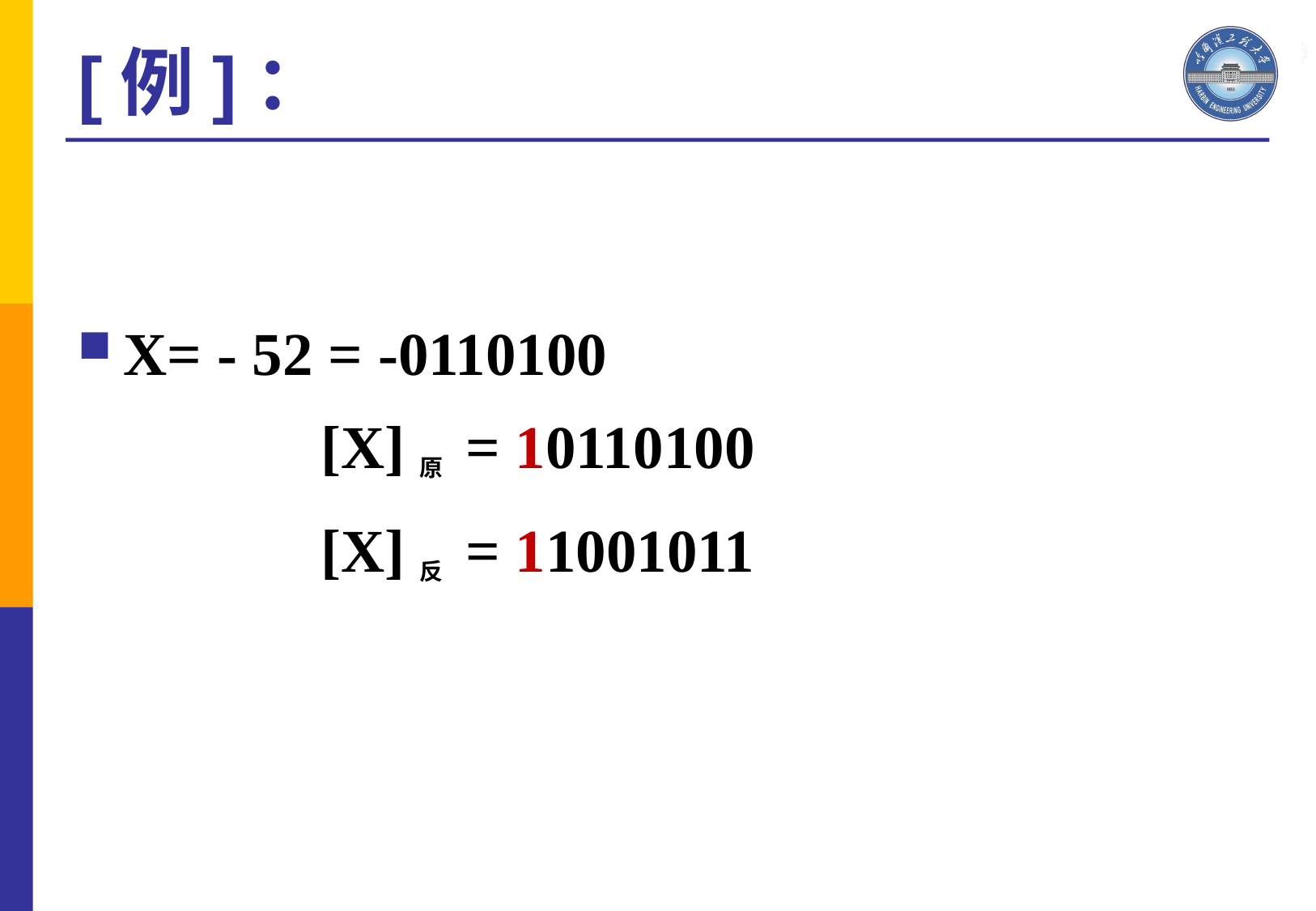

[例]：

X= - 52 = -0110100
                [X]原 = 10110100
                [X]反 = 11001011